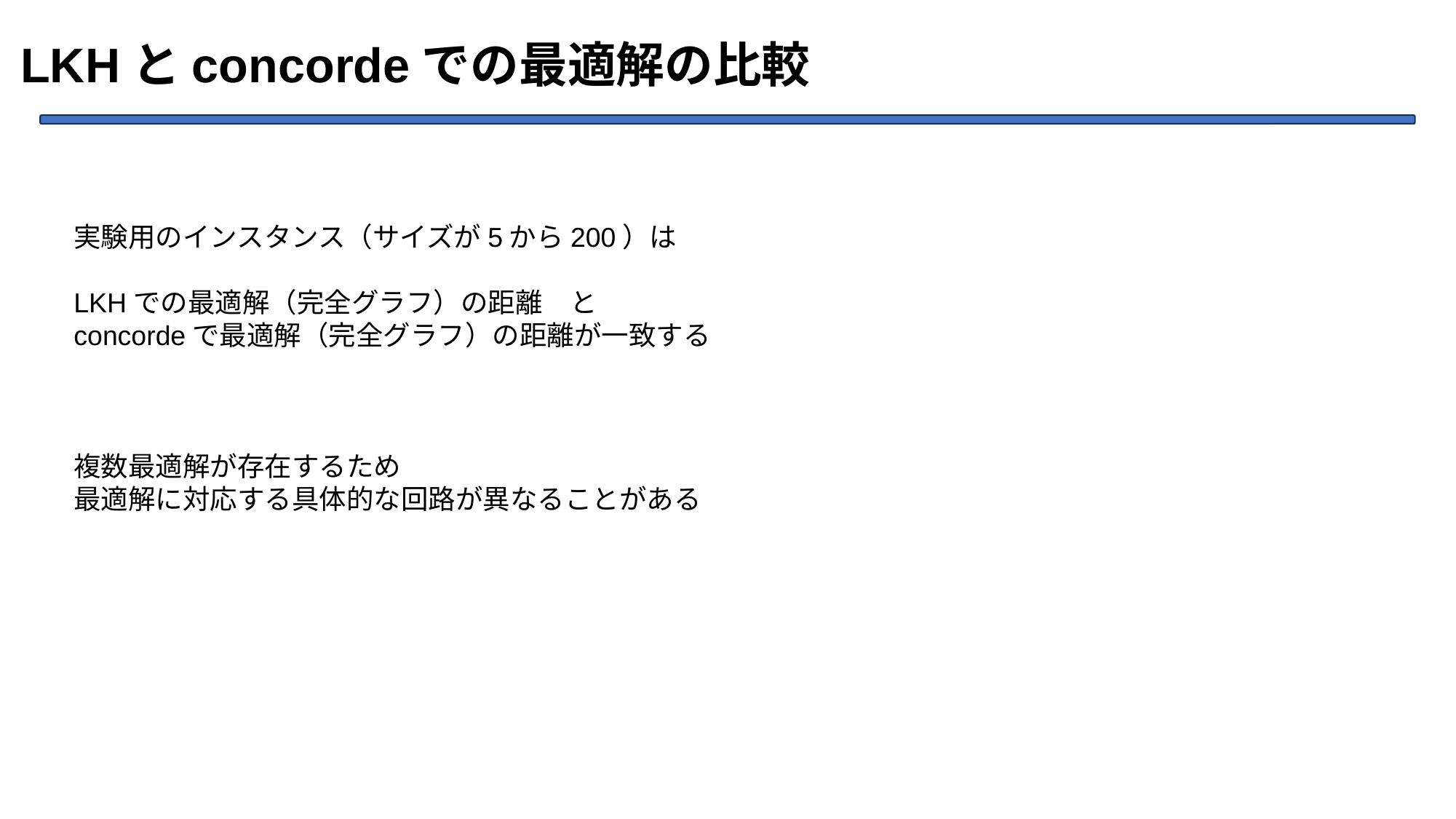

LKHとconcordeでの最適解の比較

実験用のインスタンス（サイズが5から200）は

LKHでの最適解（完全グラフ）の距離　と
concordeで最適解（完全グラフ）の距離が一致する

複数最適解が存在するため
最適解に対応する具体的な回路が異なることがある